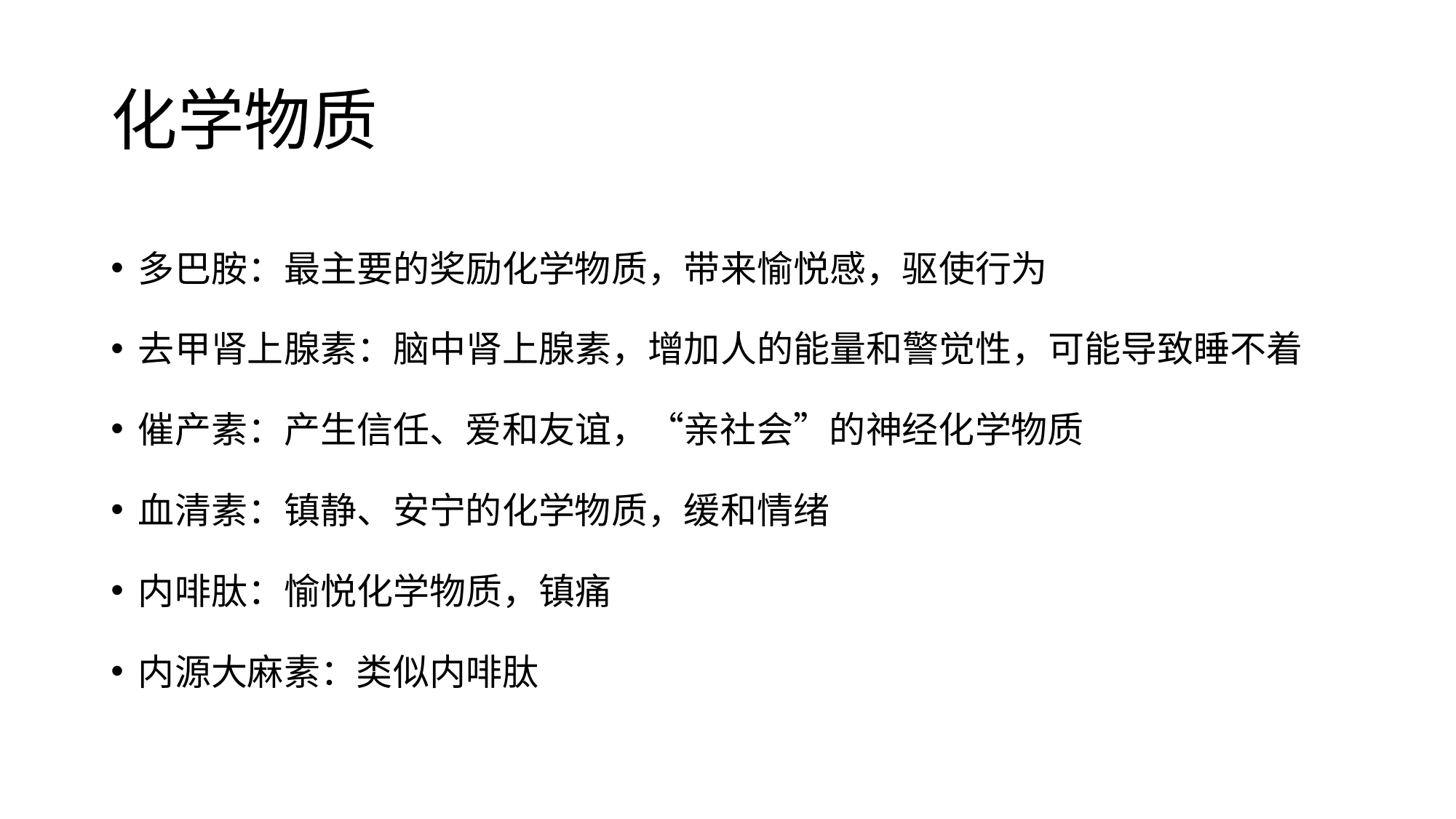

# 化学物质
多巴胺：最主要的奖励化学物质，带来愉悦感，驱使行为
去甲肾上腺素：脑中肾上腺素，增加人的能量和警觉性，可能导致睡不着
催产素：产生信任、爱和友谊，“亲社会”的神经化学物质
血清素：镇静、安宁的化学物质，缓和情绪
内啡肽：愉悦化学物质，镇痛
内源大麻素：类似内啡肽